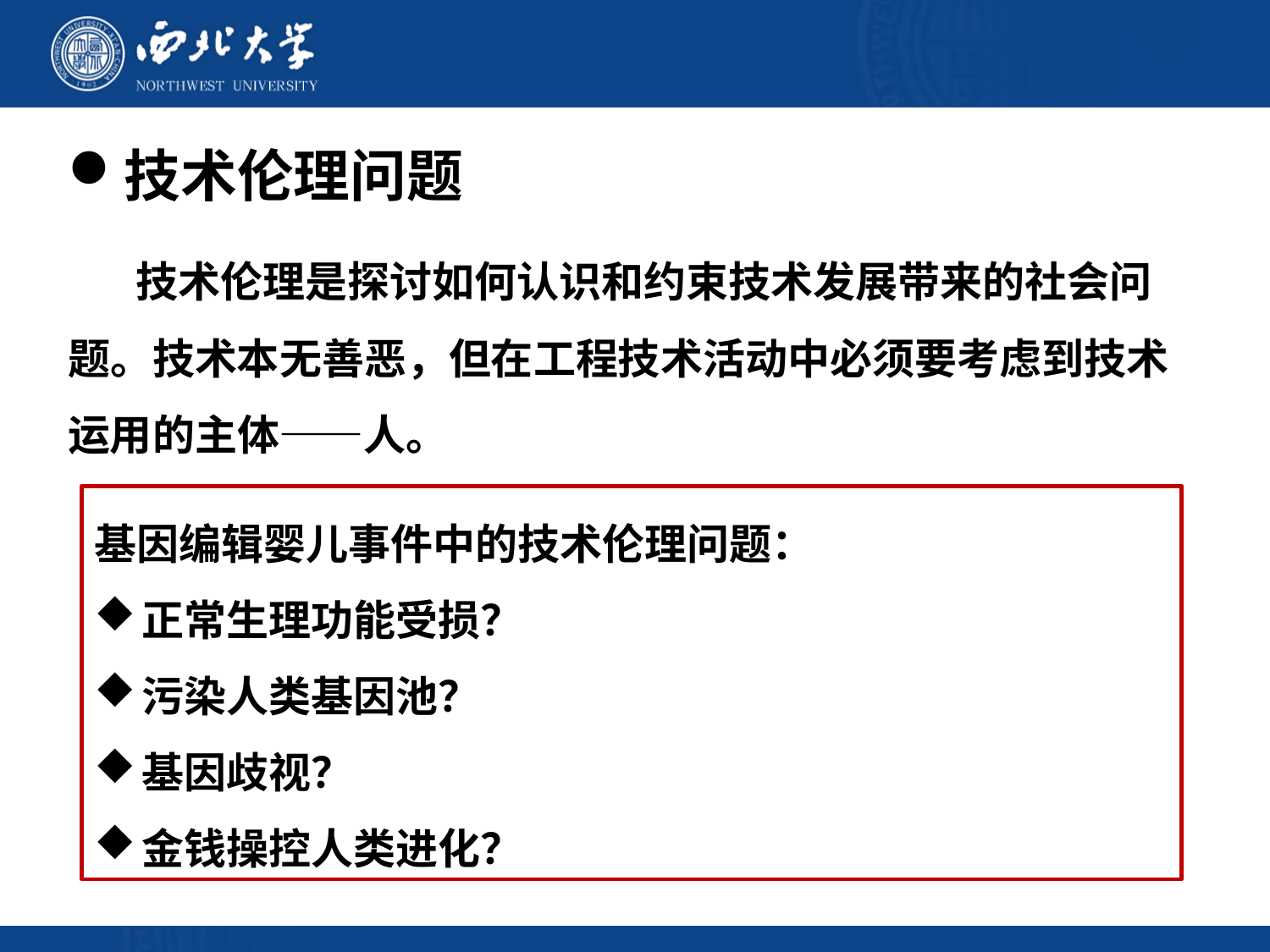

技术伦理问题
     技术伦理是探讨如何认识和约束技术发展带来的社会问题。技术本无善恶，但在工程技术活动中必须要考虑到技术运用的主体——人。
基因编辑婴儿事件中的技术伦理问题：
正常生理功能受损？
污染人类基因池？
基因歧视？
金钱操控人类进化？